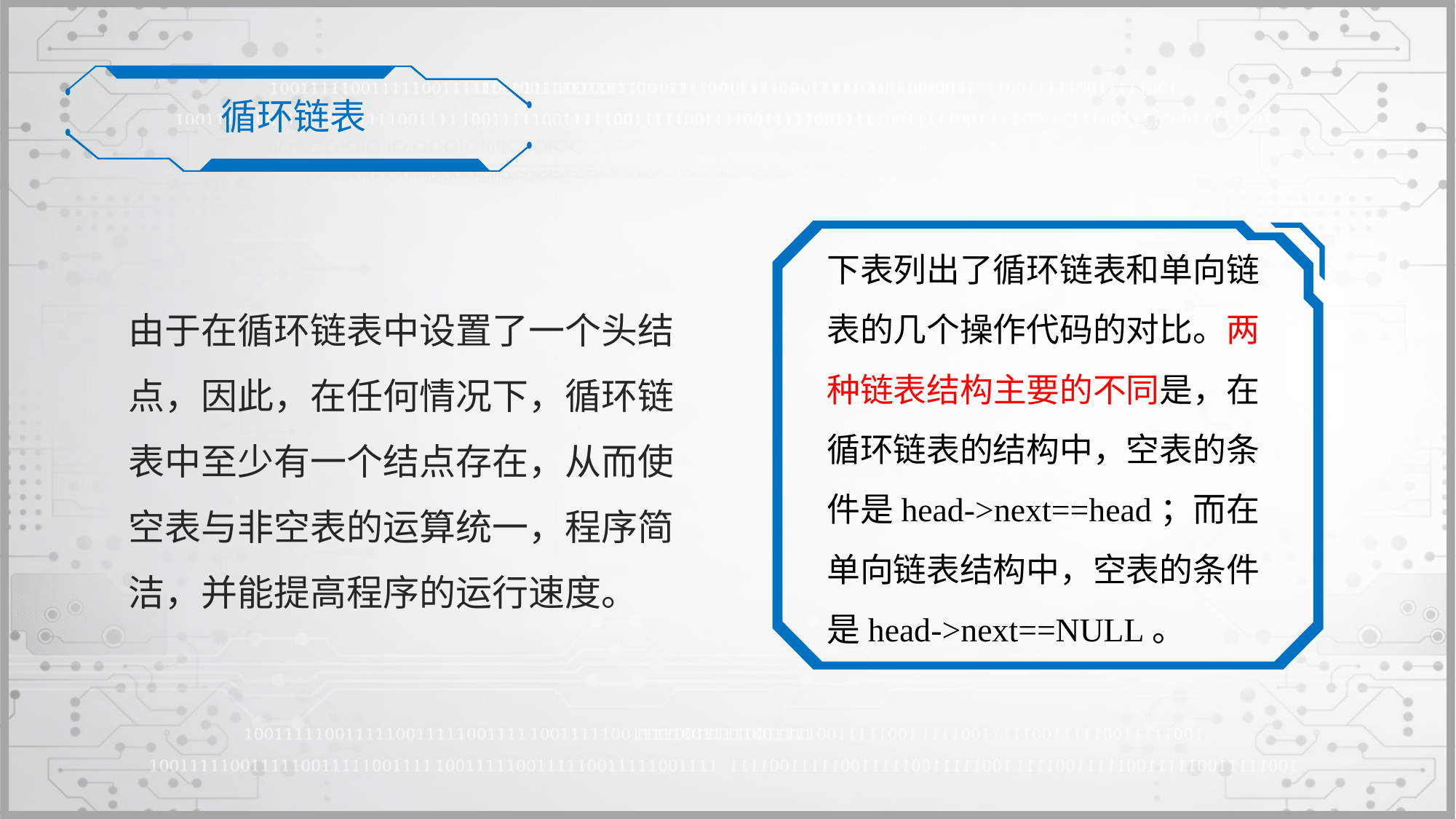

循环链表

下表列出了循环链表和单向链表的几个操作代码的对比。两种链表结构主要的不同是，在循环链表的结构中，空表的条件是head->next==head；而在单向链表结构中，空表的条件是head->next==NULL。
由于在循环链表中设置了一个头结点，因此，在任何情况下，循环链表中至少有一个结点存在，从而使空表与非空表的运算统一，程序简洁，并能提高程序的运行速度。